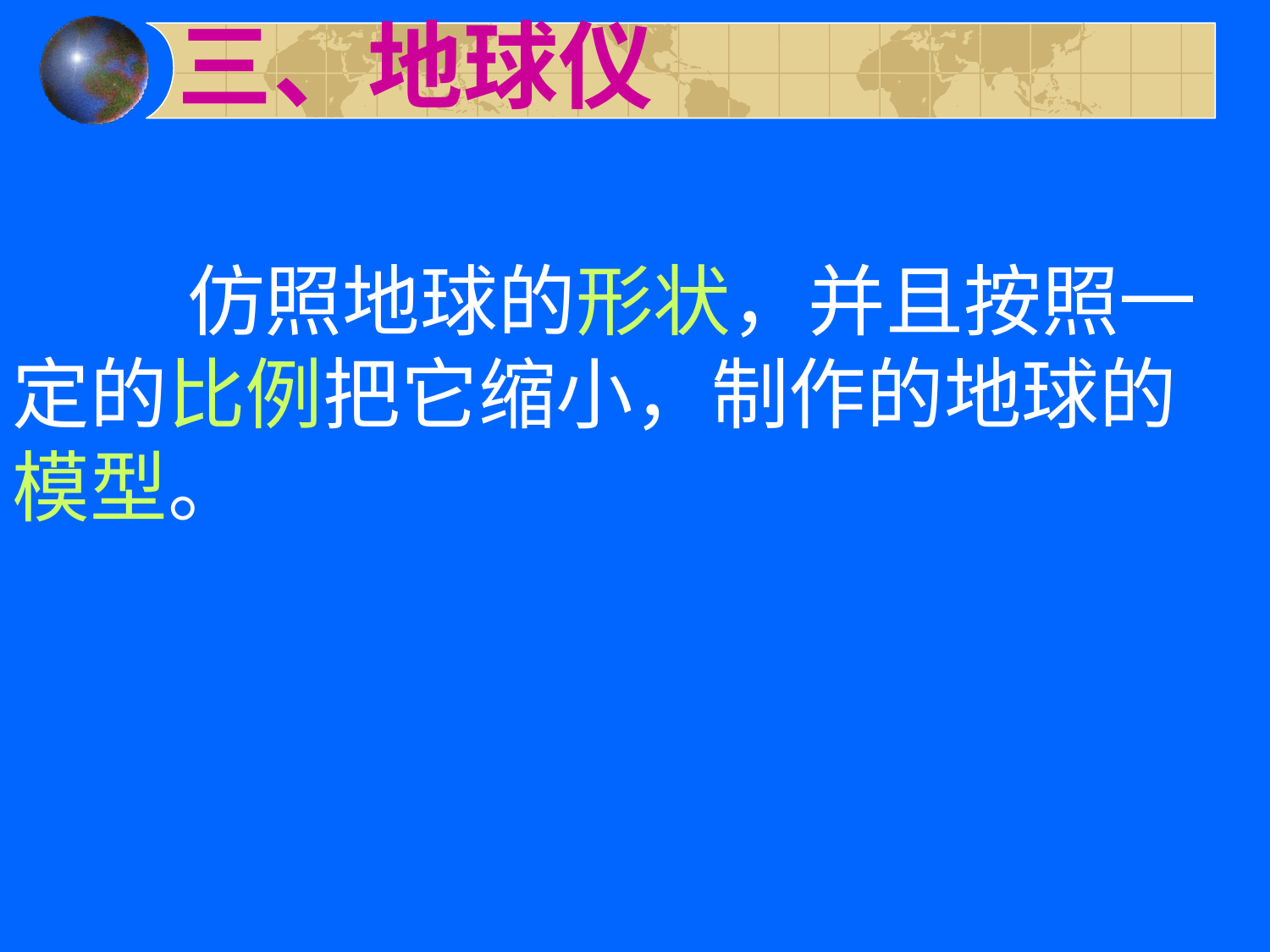

三、地球仪
         仿照地球的形状，并且按照一定的比例把它缩小，制作的地球的模型。